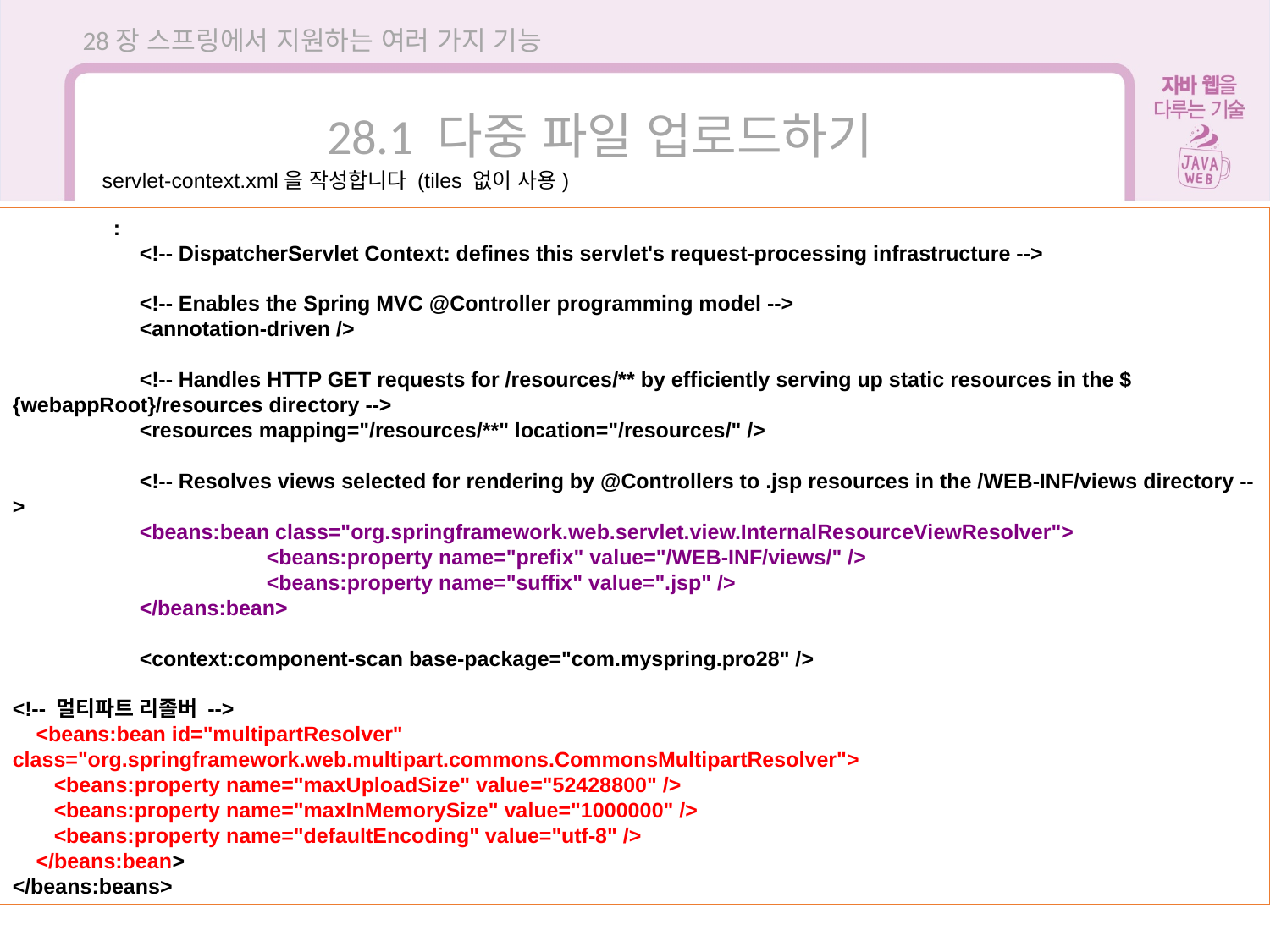

28장 스프링에서 지원하는 여러 가지 기능
28.1 다중 파일 업로드하기
servlet-context.xml을 작성합니다 (tiles 없이 사용)
                 :
	<!-- DispatcherServlet Context: defines this servlet's request-processing infrastructure -->

	<!-- Enables the Spring MVC @Controller programming model -->
	<annotation-driven />

	<!-- Handles HTTP GET requests for /resources/** by efficiently serving up static resources in the ${webappRoot}/resources directory -->
	<resources mapping="/resources/**" location="/resources/" />

	<!-- Resolves views selected for rendering by @Controllers to .jsp resources in the /WEB-INF/views directory -->
	<beans:bean class="org.springframework.web.servlet.view.InternalResourceViewResolver">
		<beans:property name="prefix" value="/WEB-INF/views/" />
		<beans:property name="suffix" value=".jsp" />
	</beans:bean>

	<context:component-scan base-package="com.myspring.pro28" />

<!-- 멀티파트 리졸버 -->
    <beans:bean id="multipartResolver"   class="org.springframework.web.multipart.commons.CommonsMultipartResolver">
       <beans:property name="maxUploadSize" value="52428800" />
       <beans:property name="maxInMemorySize" value="1000000" />
       <beans:property name="defaultEncoding" value="utf-8" />
    </beans:bean>
</beans:beans>